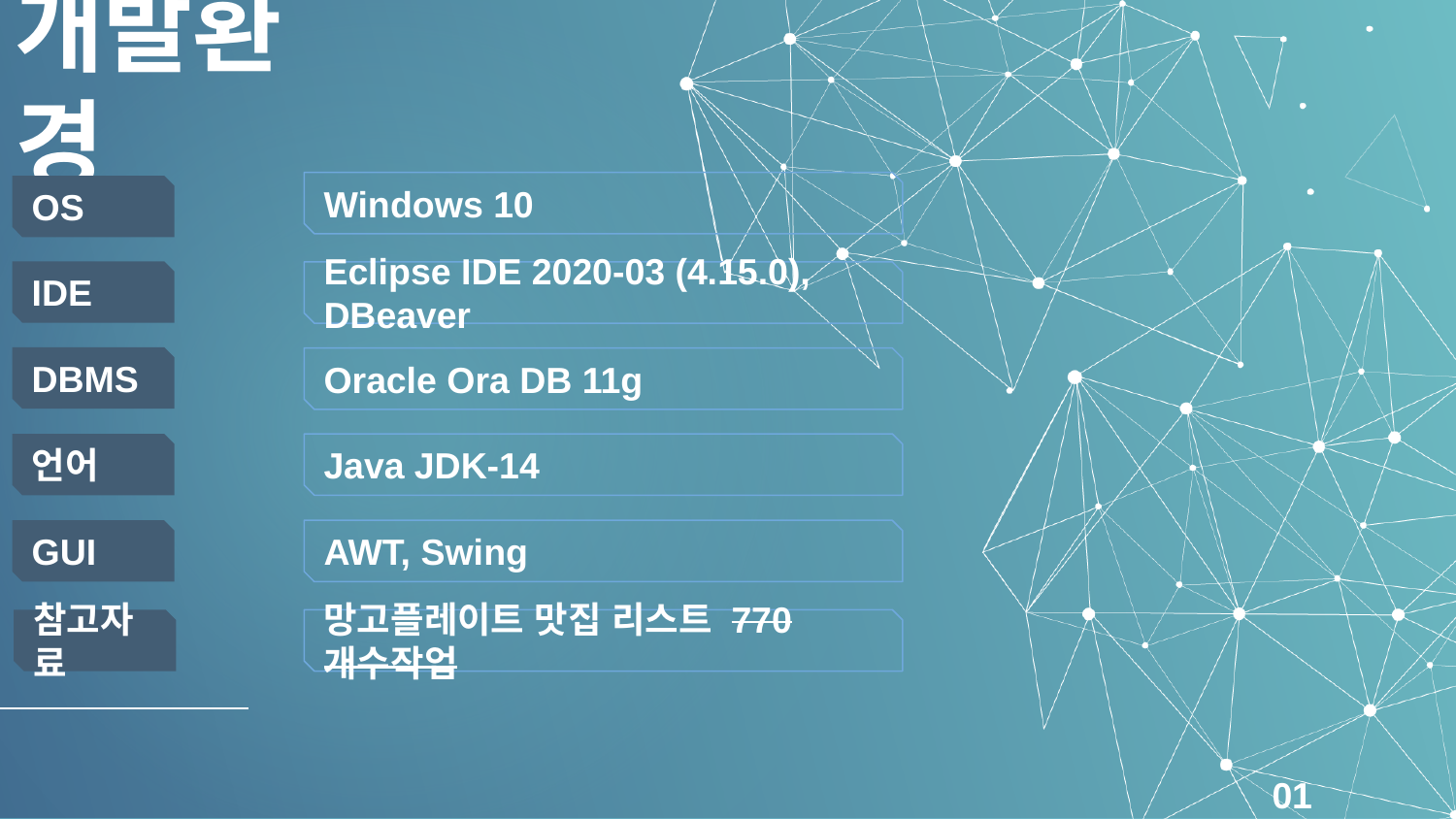

개발환경
Windows 10
OS
IDE
Eclipse IDE 2020-03 (4.15.0),  DBeaver
DBMS
Oracle Ora DB 11g
언어
Java JDK-14
GUI
AWT, Swing
참고자료
망고플레이트 맛집 리스트 770개수작업
01 개발개요